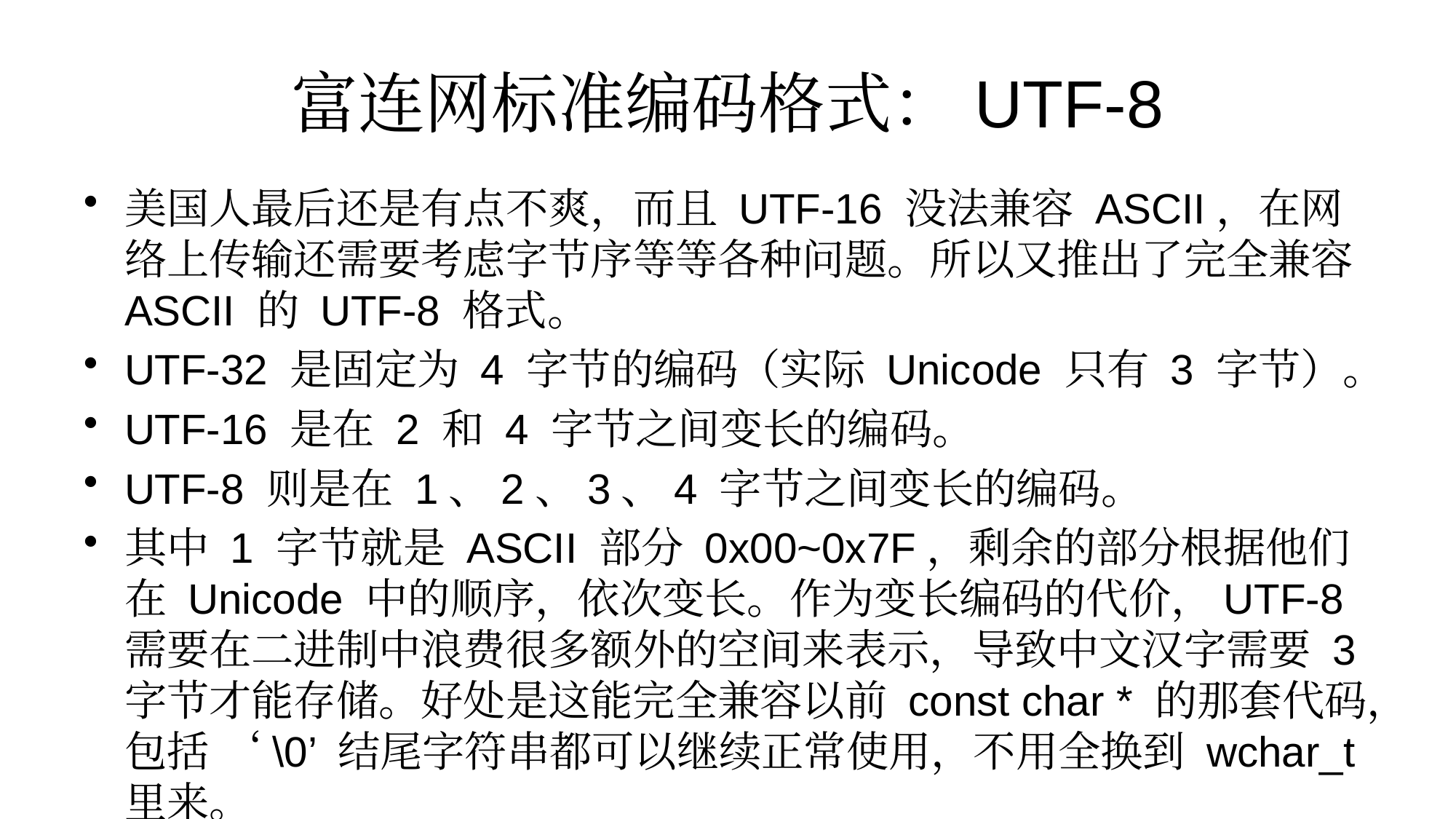

# 富连网标准编码格式：UTF-8
美国人最后还是有点不爽，而且 UTF-16 没法兼容 ASCII，在网络上传输还需要考虑字节序等等各种问题。所以又推出了完全兼容 ASCII 的 UTF-8 格式。
UTF-32 是固定为 4 字节的编码（实际 Unicode 只有 3 字节）。
UTF-16 是在 2 和 4 字节之间变长的编码。
UTF-8 则是在 1、2、3、4 字节之间变长的编码。
其中 1 字节就是 ASCII 部分 0x00~0x7F，剩余的部分根据他们在 Unicode 中的顺序，依次变长。作为变长编码的代价，UTF-8 需要在二进制中浪费很多额外的空间来表示，导致中文汉字需要 3 字节才能存储。好处是这能完全兼容以前 const char * 的那套代码，包括 ‘\0’ 结尾字符串都可以继续正常使用，不用全换到 wchar_t 里来。